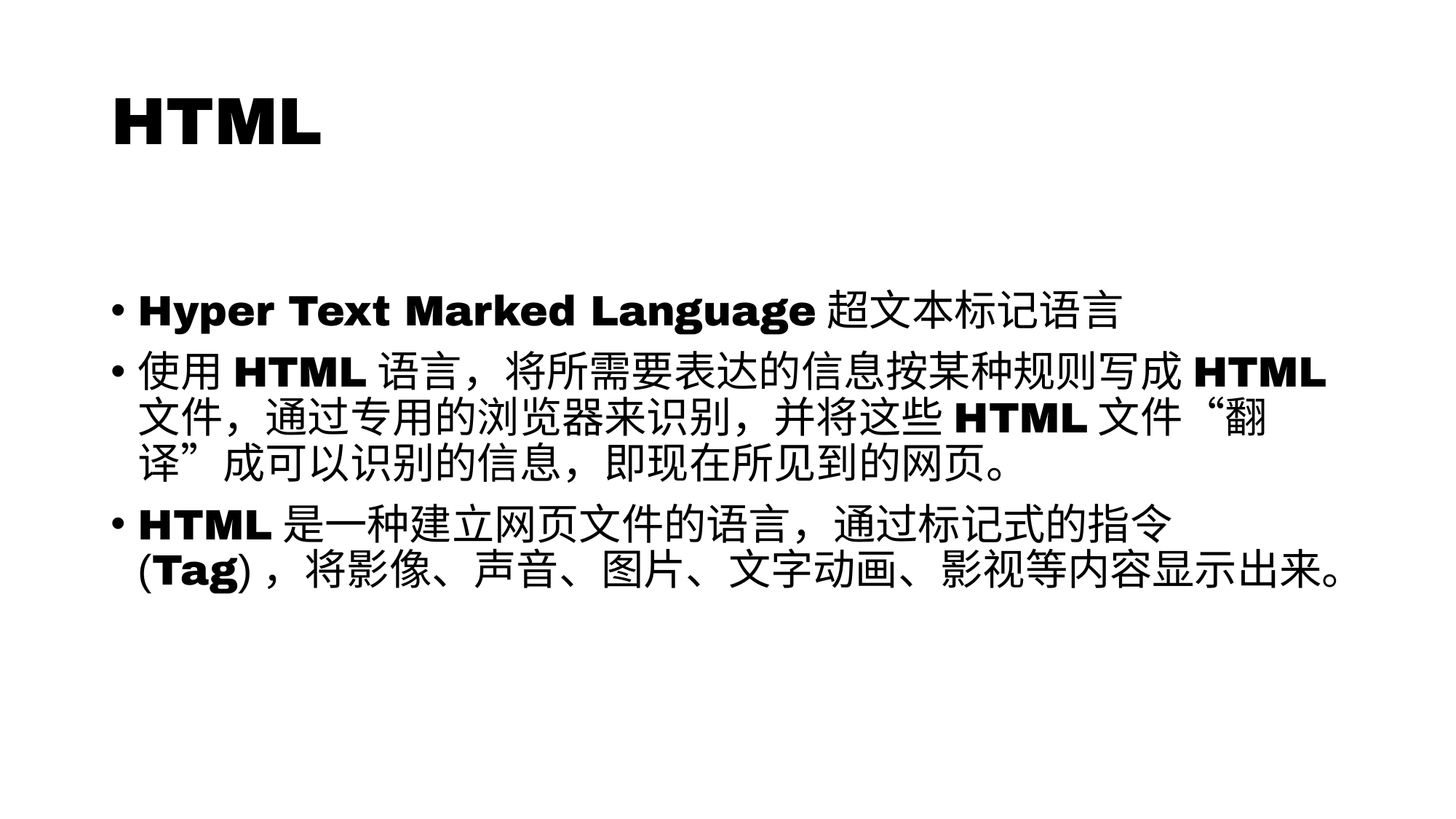

# HTML

Hyper Text Marked Language超文本标记语言
使用HTML语言，将所需要表达的信息按某种规则写成HTML文件，通过专用的浏览器来识别，并将这些HTML文件“翻译”成可以识别的信息，即现在所见到的网页。
HTML是一种建立网页文件的语言，通过标记式的指令(Tag)，将影像、声音、图片、文字动画、影视等内容显示出来。